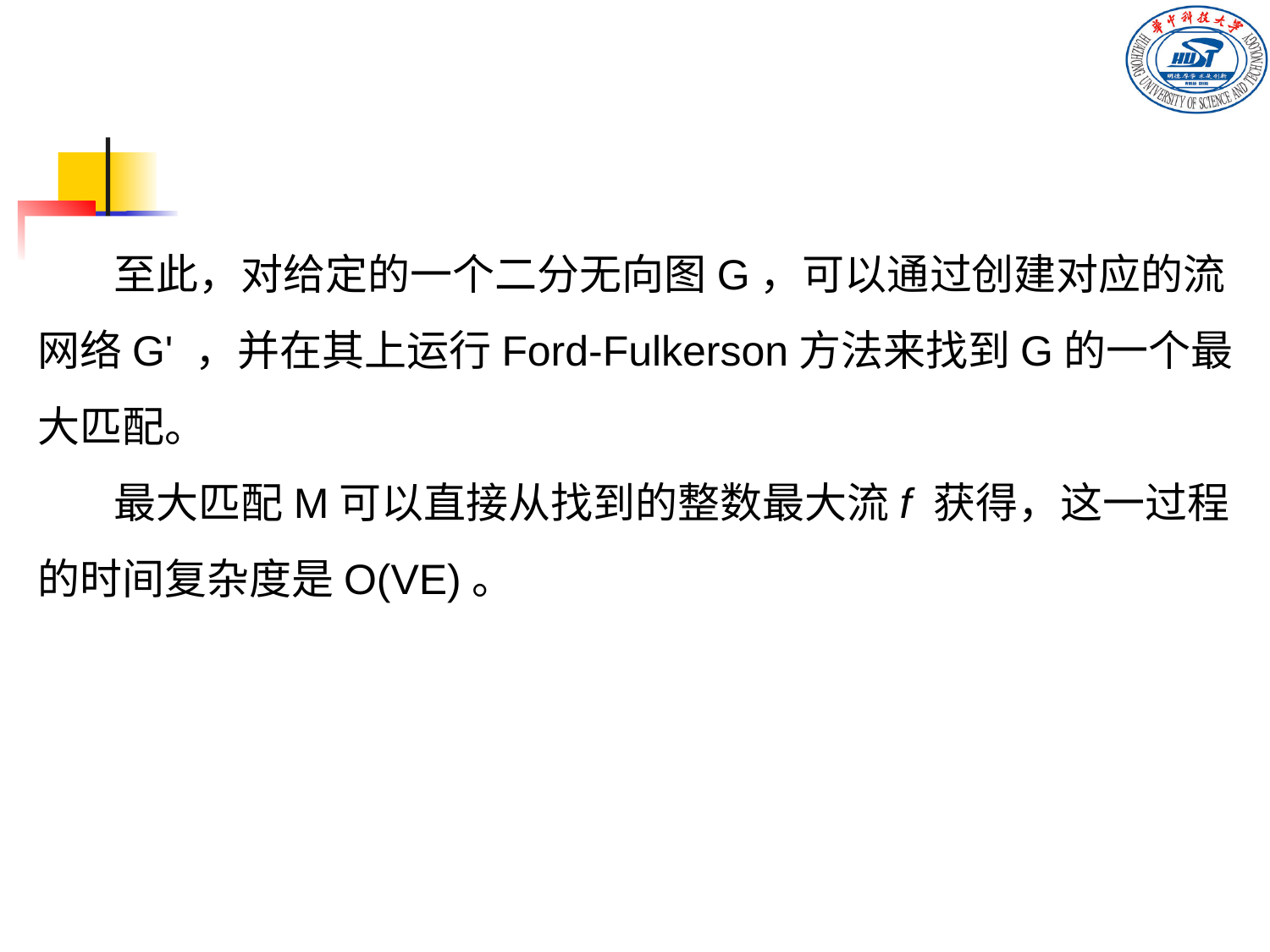

至此，对给定的一个二分无向图G，可以通过创建对应的流网络G' ，并在其上运行Ford-Fulkerson方法来找到G的一个最大匹配。
       最大匹配M可以直接从找到的整数最大流f 获得，这一过程的时间复杂度是O(VE)。